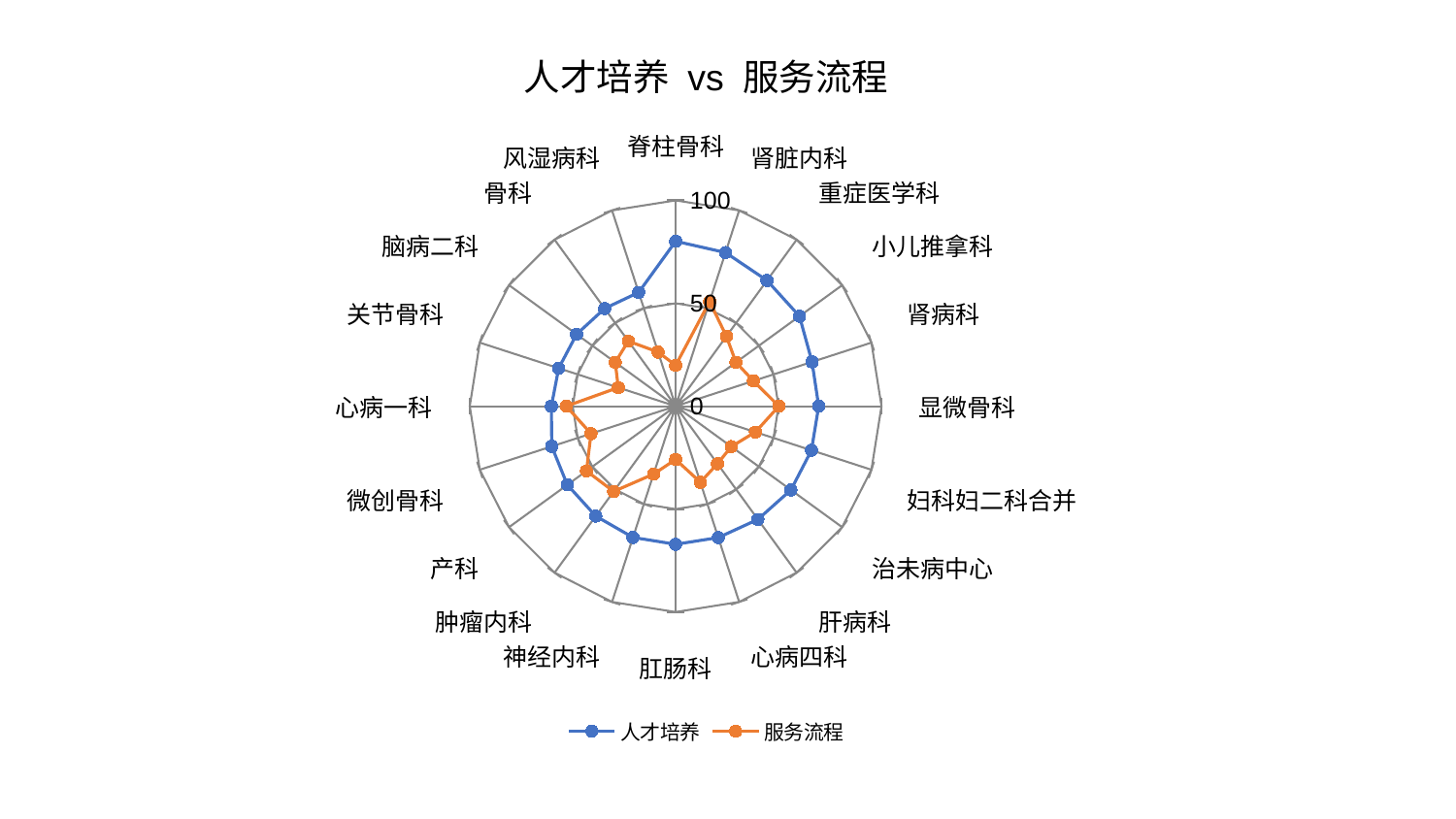

### Chart: 人才培养 vs 服务流程

| Category | 人才培养 | 服务流程 |
|---|---|---|
| 脊柱骨科 | 80.13023908745902 | 19.869368665031274 |
| 肾脏内科 | 78.48216435891992 | 53.470805914791285 |
| 重症医学科 | 75.51163182007444 | 42.004836985886456 |
| 小儿推拿科 | 74.38619452265003 | 36.23775005879311 |
| 肾病科 | 69.69000236499477 | 39.735730922427486 |
| 显微骨科 | 69.49132430533732 | 50.15616050170047 |
| 妇科妇二科合并 | 69.38458365482651 | 40.77067867247688 |
| 治未病中心 | 69.24094308974263 | 33.416029740920365 |
| 肝病科 | 67.99753516591221 | 34.61157820527108 |
| 心病四科 | 67.13562085008093 | 38.87281442162026 |
| 肛肠科 | 67.11369992456567 | 25.89735032024288 |
| 神经内科 | 67.04987499596136 | 34.71267774056579 |
| 肿瘤内科 | 66.00770579199309 | 51.224411274481206 |
| 产科 | 65.02403241117929 | 53.535702071680845 |
| 微创骨科 | 63.27395388308446 | 43.226080403139925 |
| 心病一科 | 60.337982540624836 | 53.10329383659775 |
| 关节骨科 | 59.72368929407663 | 29.278044909276552 |
| 脑病二科 | 59.45666670584776 | 36.264667627031756 |
| 骨科 | 58.68247227371134 | 39.075738017251254 |
| 风湿病科 | 58.132206164443005 | 27.66271949277904 |
74